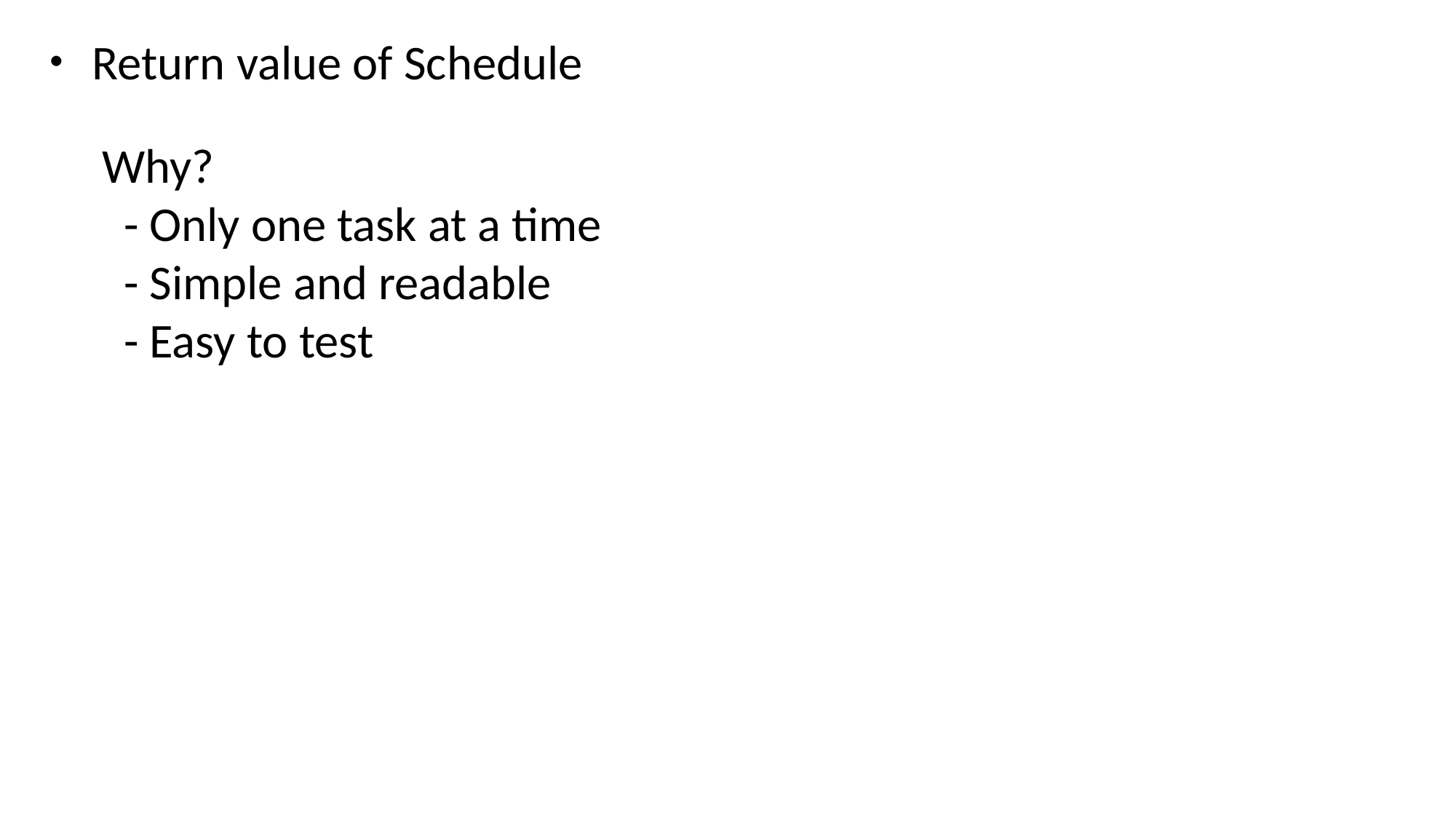

・Return value of Schedule
Why?
  - Only one task at a time
  - Simple and readable
  - Easy to test